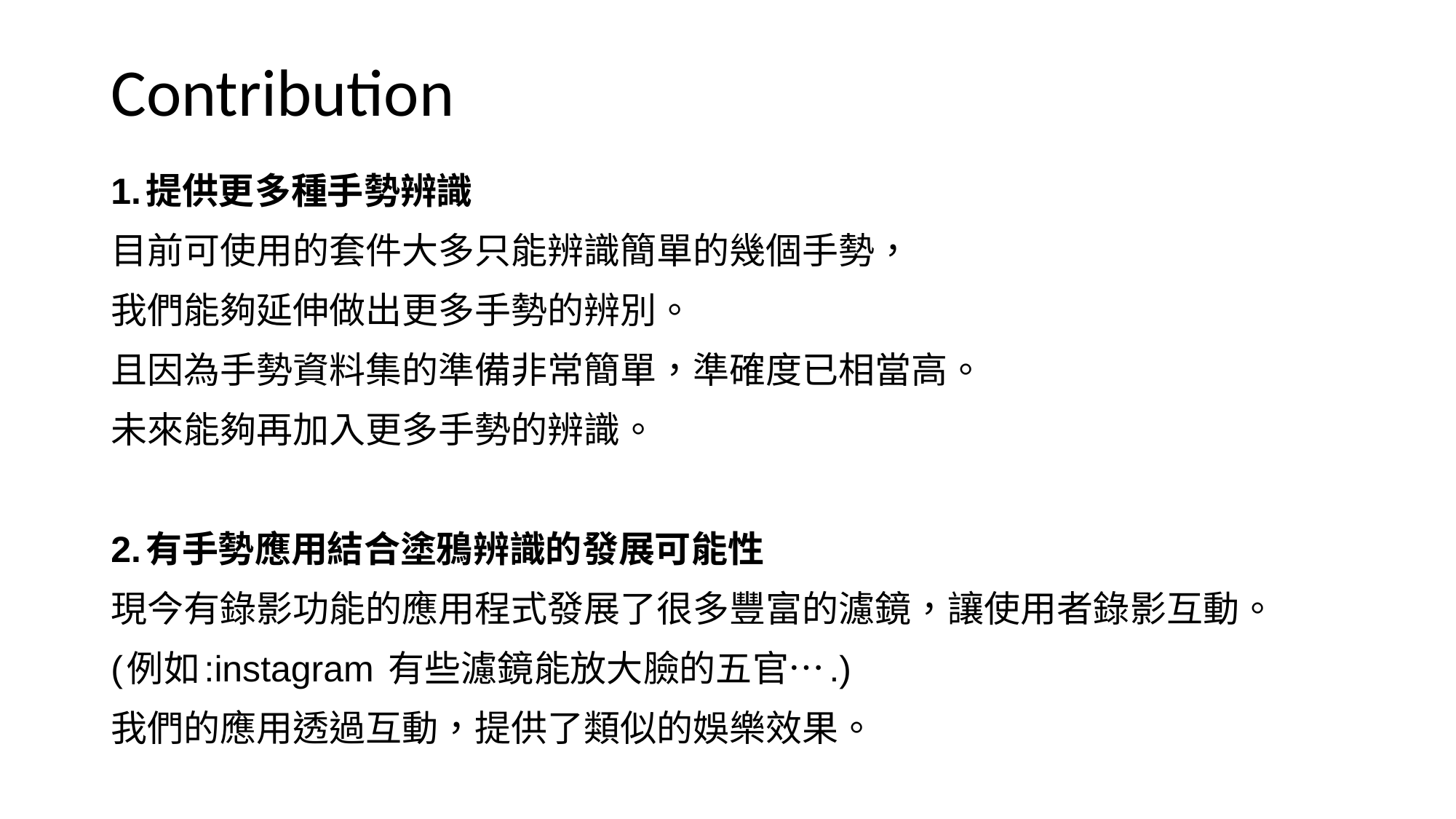

# Contribution
1.提供更多種手勢辨識
目前可使用的套件大多只能辨識簡單的幾個手勢，
我們能夠延伸做出更多手勢的辨別。
且因為手勢資料集的準備非常簡單，準確度已相當高。
未來能夠再加入更多手勢的辨識。

2.有手勢應用結合塗鴉辨識的發展可能性
現今有錄影功能的應用程式發展了很多豐富的濾鏡，讓使用者錄影互動。
(例如:instagram 有些濾鏡能放大臉的五官….)
我們的應用透過互動，提供了類似的娛樂效果。